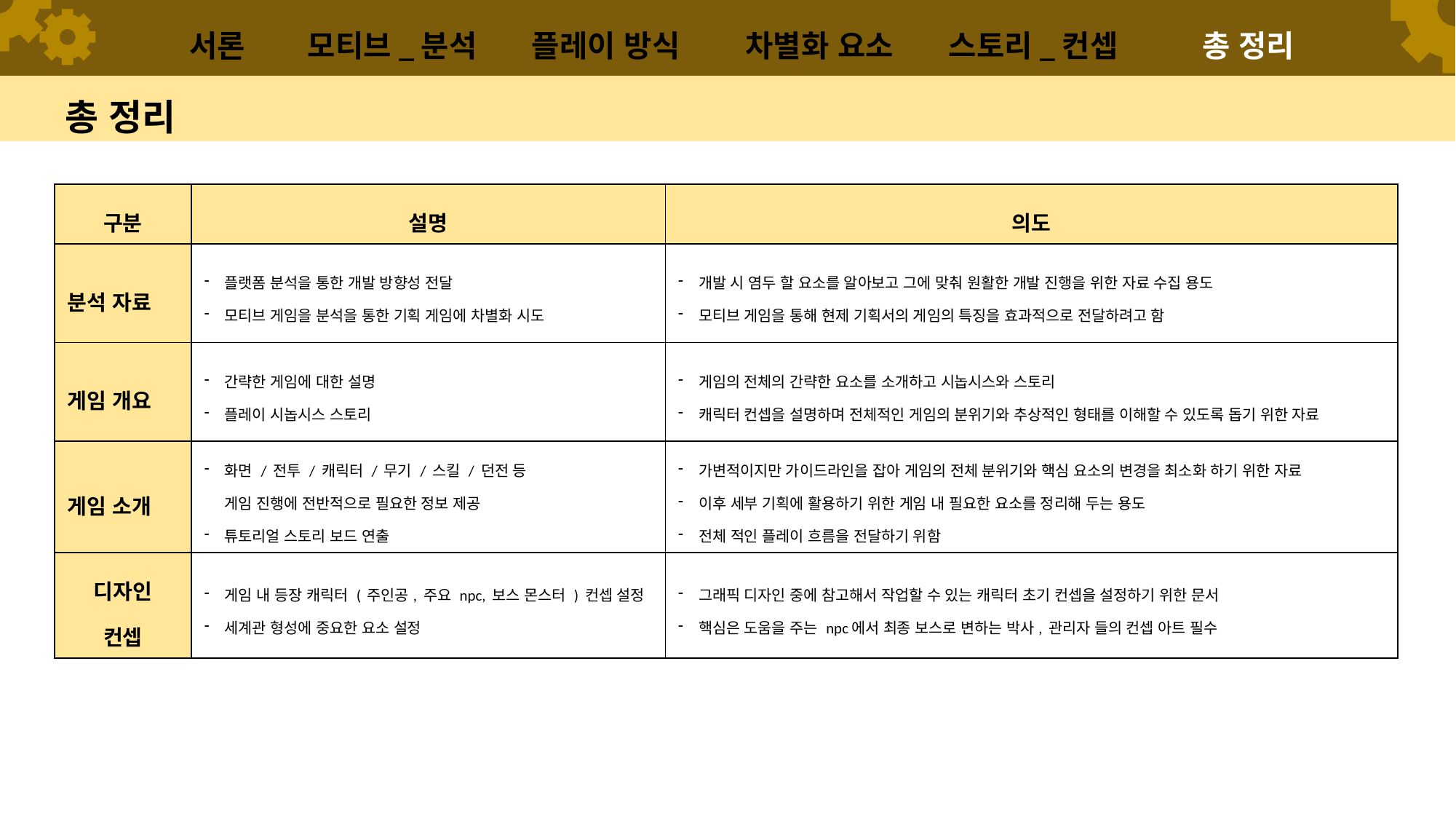

서론
모티브_분석
차별화 요소
플레이 방식
스토리_컨셉
총 정리
# 총 정리
| 구분 | 설명 | 의도 |
| --- | --- | --- |
| 분석 자료 | 플랫폼 분석을 통한 개발 방향성 전달 모티브 게임을 분석을 통한 기획 게임에 차별화 시도 | 개발 시 염두 할 요소를 알아보고 그에 맞춰 원활한 개발 진행을 위한 자료 수집 용도 모티브 게임을 통해 현제 기획서의 게임의 특징을 효과적으로 전달하려고 함 |
| 게임 개요 | 간략한 게임에 대한 설명 플레이 시놉시스 스토리 | 게임의 전체의 간략한 요소를 소개하고 시놉시스와 스토리 캐릭터 컨셉을 설명하며 전체적인 게임의 분위기와 추상적인 형태를 이해할 수 있도록 돕기 위한 자료 |
| 게임 소개 | 화면 / 전투 / 캐릭터 / 무기 / 스킬 / 던전 등 게임 진행에 전반적으로 필요한 정보 제공 튜토리얼 스토리 보드 연출 | 가변적이지만 가이드라인을 잡아 게임의 전체 분위기와 핵심 요소의 변경을 최소화 하기 위한 자료 이후 세부 기획에 활용하기 위한 게임 내 필요한 요소를 정리해 두는 용도 전체 적인 플레이 흐름을 전달하기 위함 |
| 디자인 컨셉 | 게임 내 등장 캐릭터 ( 주인공, 주요 npc, 보스 몬스터 ) 컨셉 설정 세계관 형성에 중요한 요소 설정 | 그래픽 디자인 중에 참고해서 작업할 수 있는 캐릭터 초기 컨셉을 설정하기 위한 문서 핵심은 도움을 주는 npc에서 최종 보스로 변하는 박사, 관리자 들의 컨셉 아트 필수 |